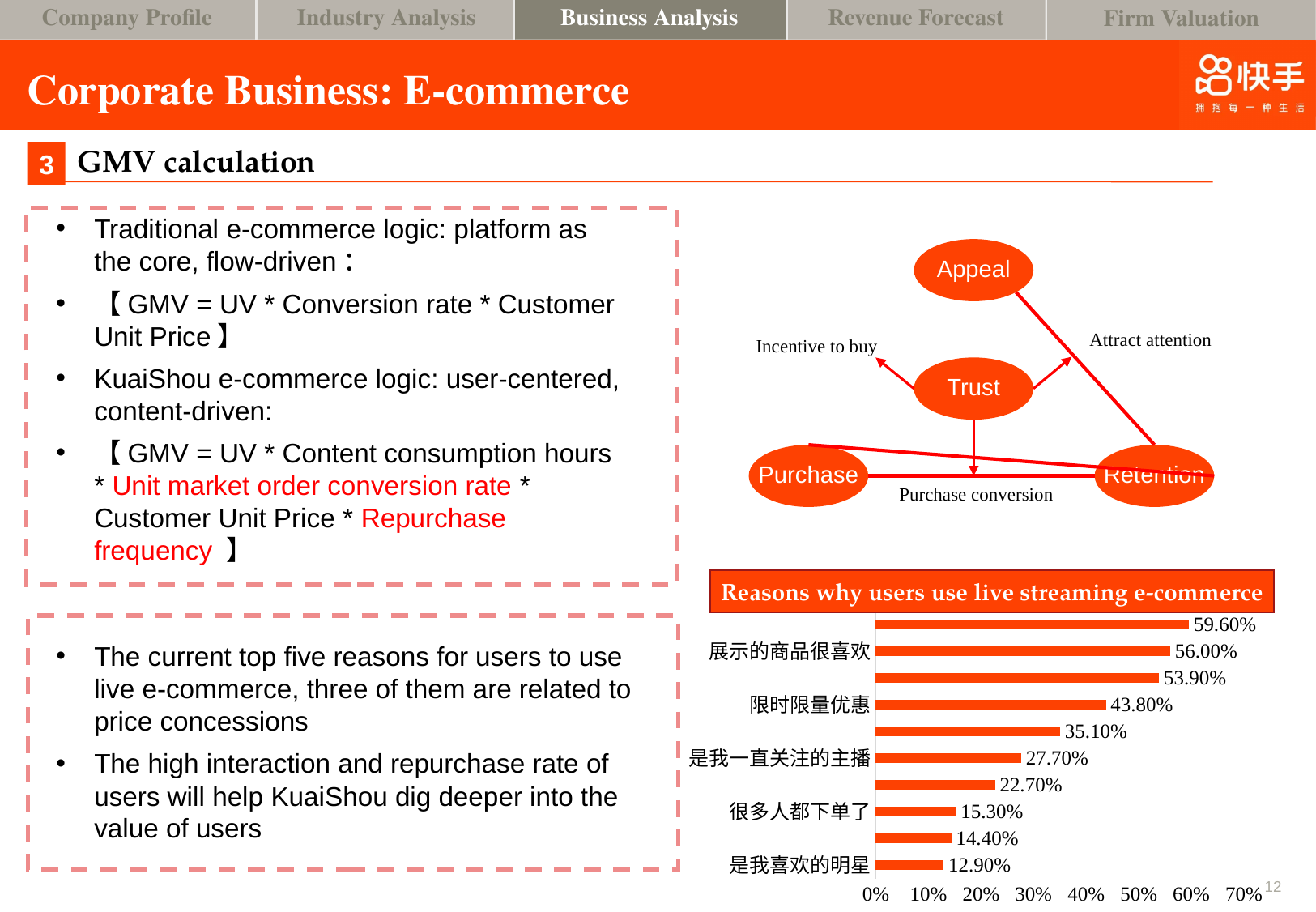

Business Analysis
Revenue Forecast
Company Profile
Industry Analysis
Firm Valuation
# Corporate Business: E-commerce
GMV calculation
3
Traditional e-commerce logic: platform as the core, flow-driven：
【GMV = UV * Conversion rate * Customer Unit Price】
KuaiShou e-commerce logic: user-centered, content-driven:
【GMV = UV * Content consumption hours * Unit market order conversion rate * Customer Unit Price * Repurchase frequency 】

Appeal
Attract attention
Incentive to buy

Trust

Purchase

Retention
Purchase conversion
Reasons why users use live streaming e-commerce

### Chart

| Category |  |
|---|---|
| 是我喜欢的明星 | 0.129 |
| 主播与我互动 | 0.144 |
| 很多人都下单了 | 0.153 |
| 直播间氛围火热 | 0.227 |
| 是我一直关注的主播 | 0.277 |
| 主播说明突出了商品价值 | 0.351 |
| 限时限量优惠 | 0.438 |
| 价格优惠 | 0.539 |
| 展示的商品很喜欢 | 0.56 |
| 商品性价比高 | 0.596 |
The current top five reasons for users to use live e-commerce, three of them are related to price concessions
The high interaction and repurchase rate of users will help KuaiShou dig deeper into the value of users